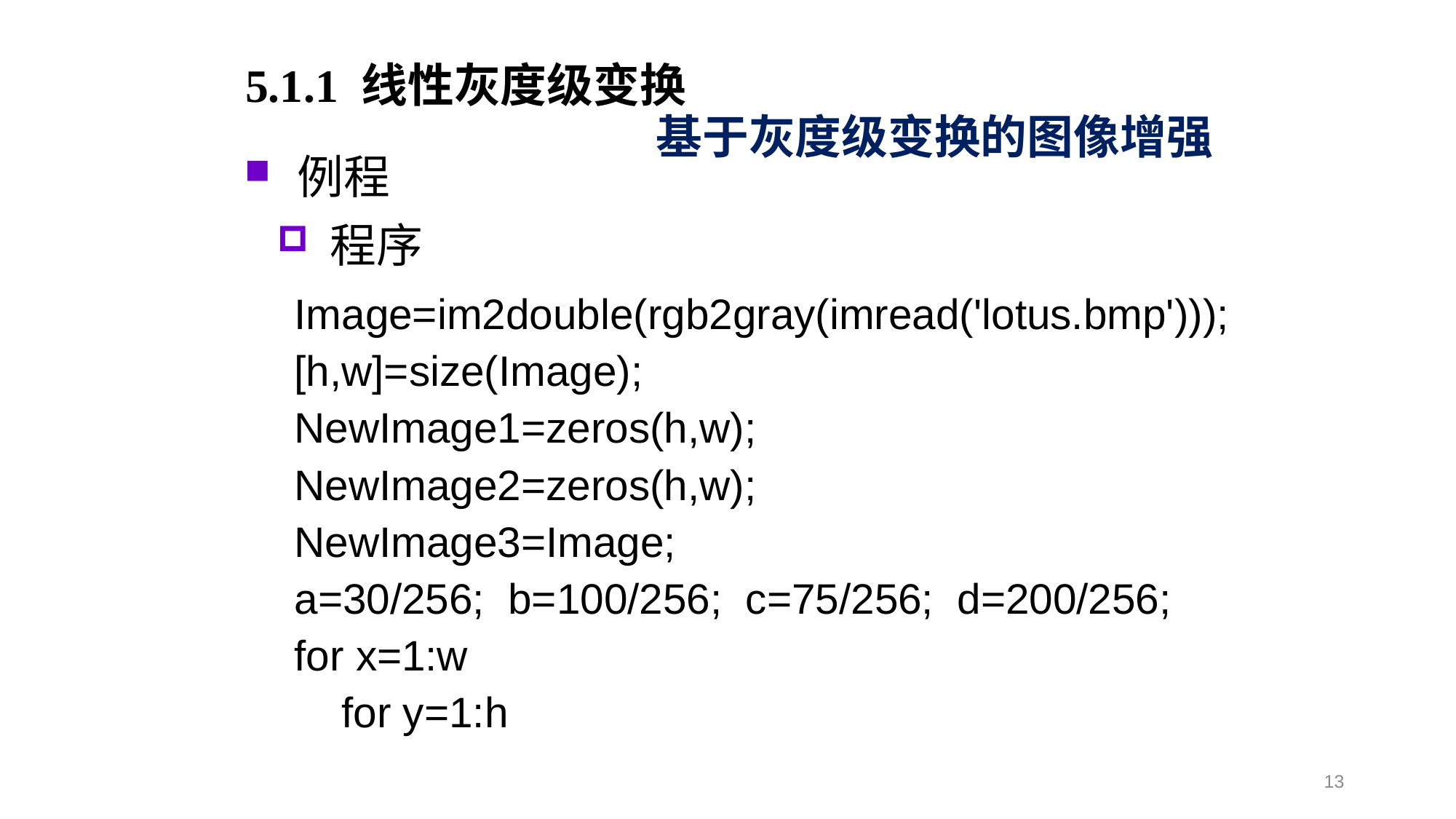

5.1.1 线性灰度级变换
基于灰度级变换的图像增强
例程
程序
Image=im2double(rgb2gray(imread('lotus.bmp')));
[h,w]=size(Image);
NewImage1=zeros(h,w);
NewImage2=zeros(h,w);
NewImage3=Image;
a=30/256;  b=100/256;  c=75/256;  d=200/256;
for x=1:w
    for y=1:h
13